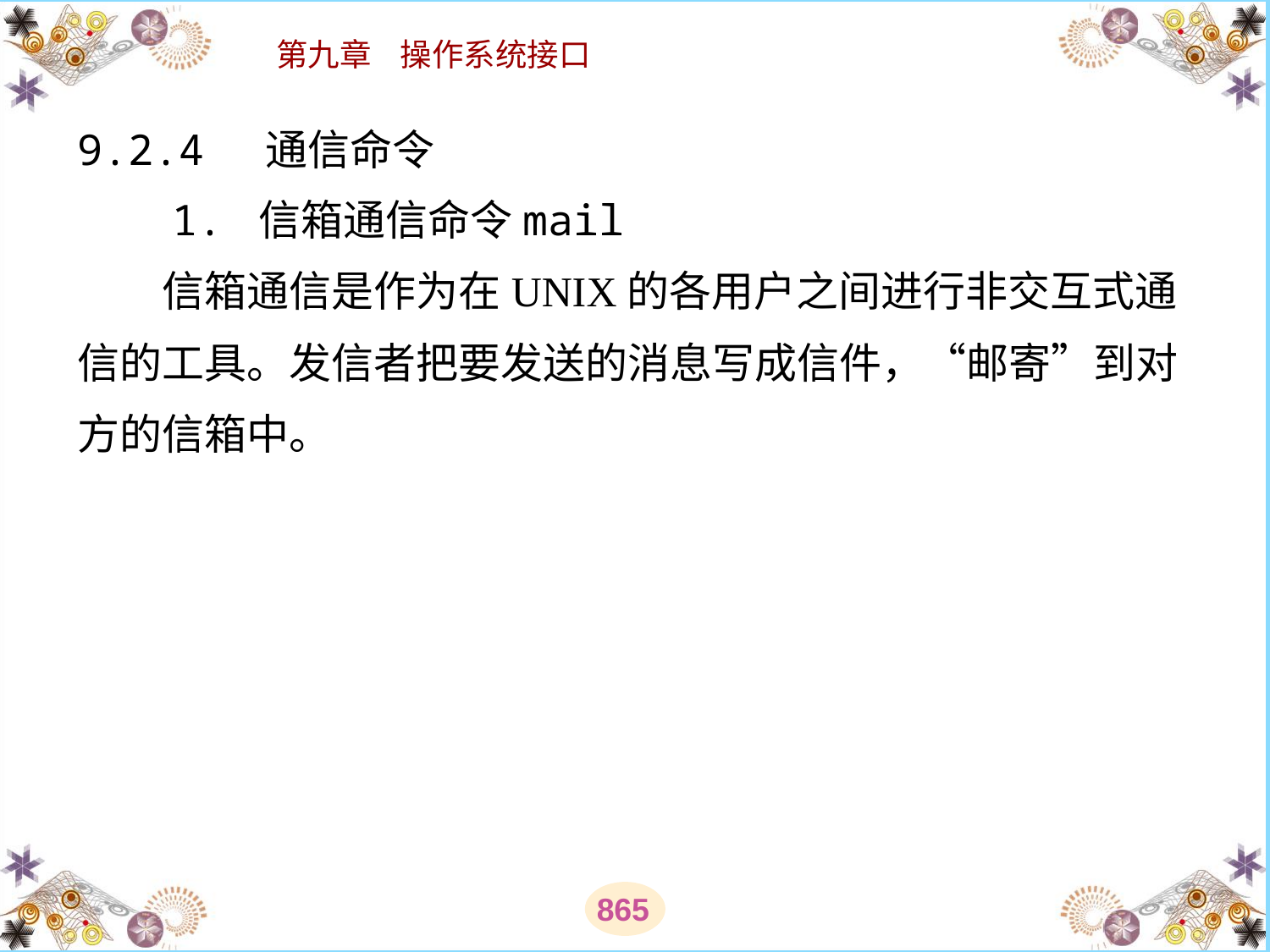

# 9.2.4  通信命令 　　1. 信箱通信命令mail 　　信箱通信是作为在UNIX的各用户之间进行非交互式通信的工具。发信者把要发送的消息写成信件，“邮寄”到对方的信箱中。